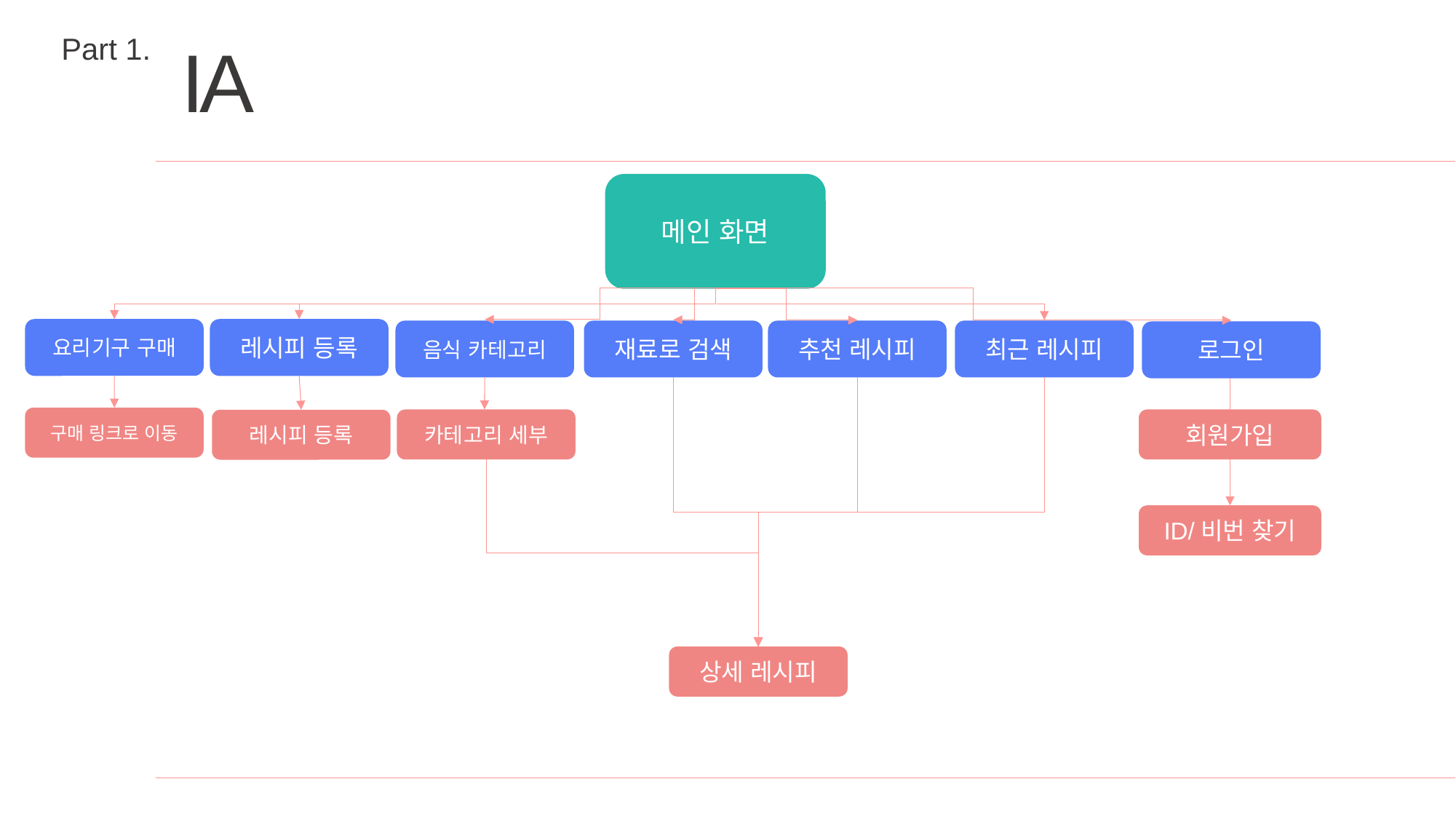

Part 1.
IA
메인 화면
요리기구 구매
레시피 등록
음식 카테고리
재료로 검색
추천 레시피
최근 레시피
로그인
구매 링크로 이동
카테고리 세부
회원가입
레시피 등록
ID/비번 찾기
상세 레시피